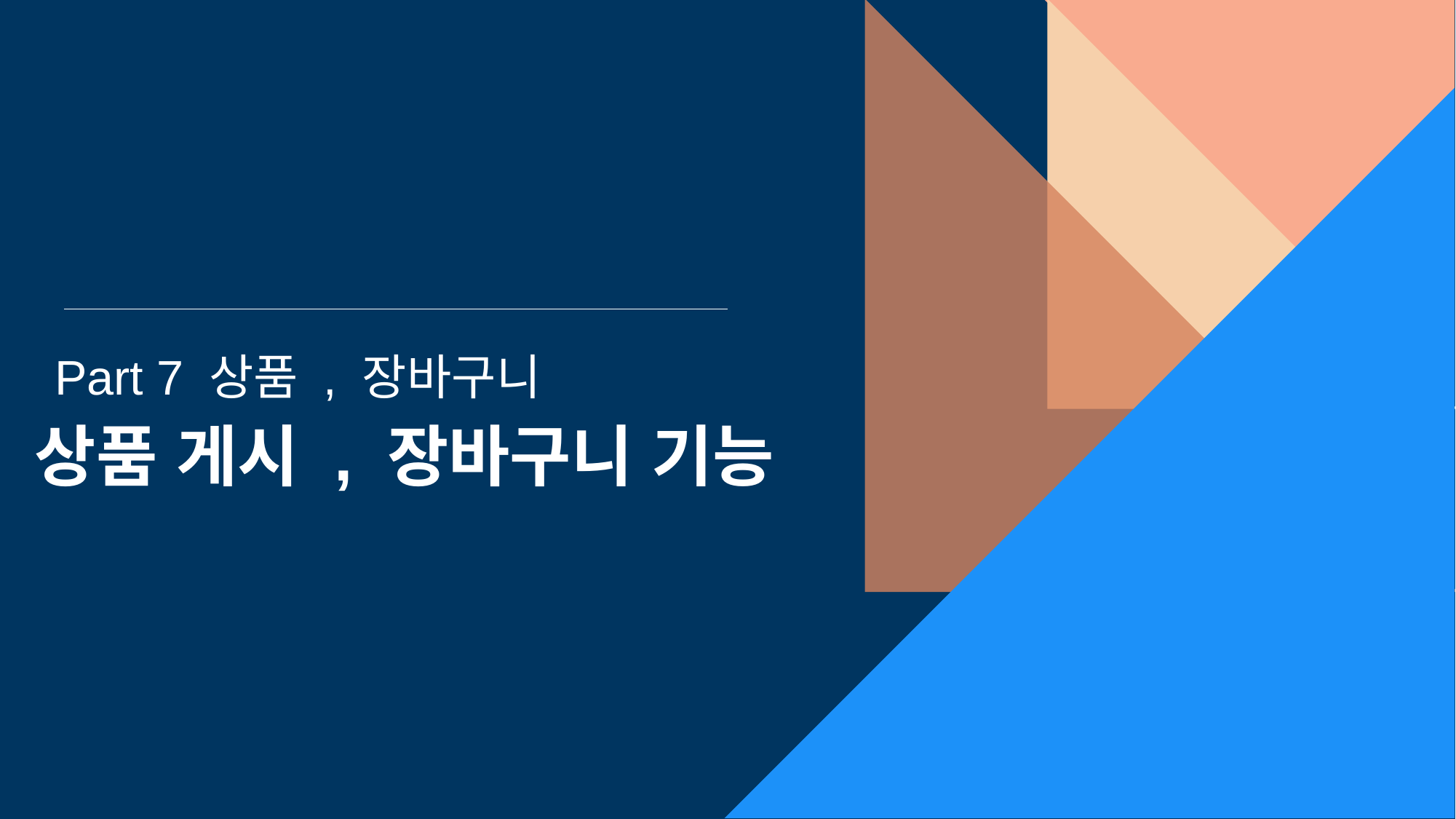

Part 7 상품 , 장바구니
상품 게시 , 장바구니 기능